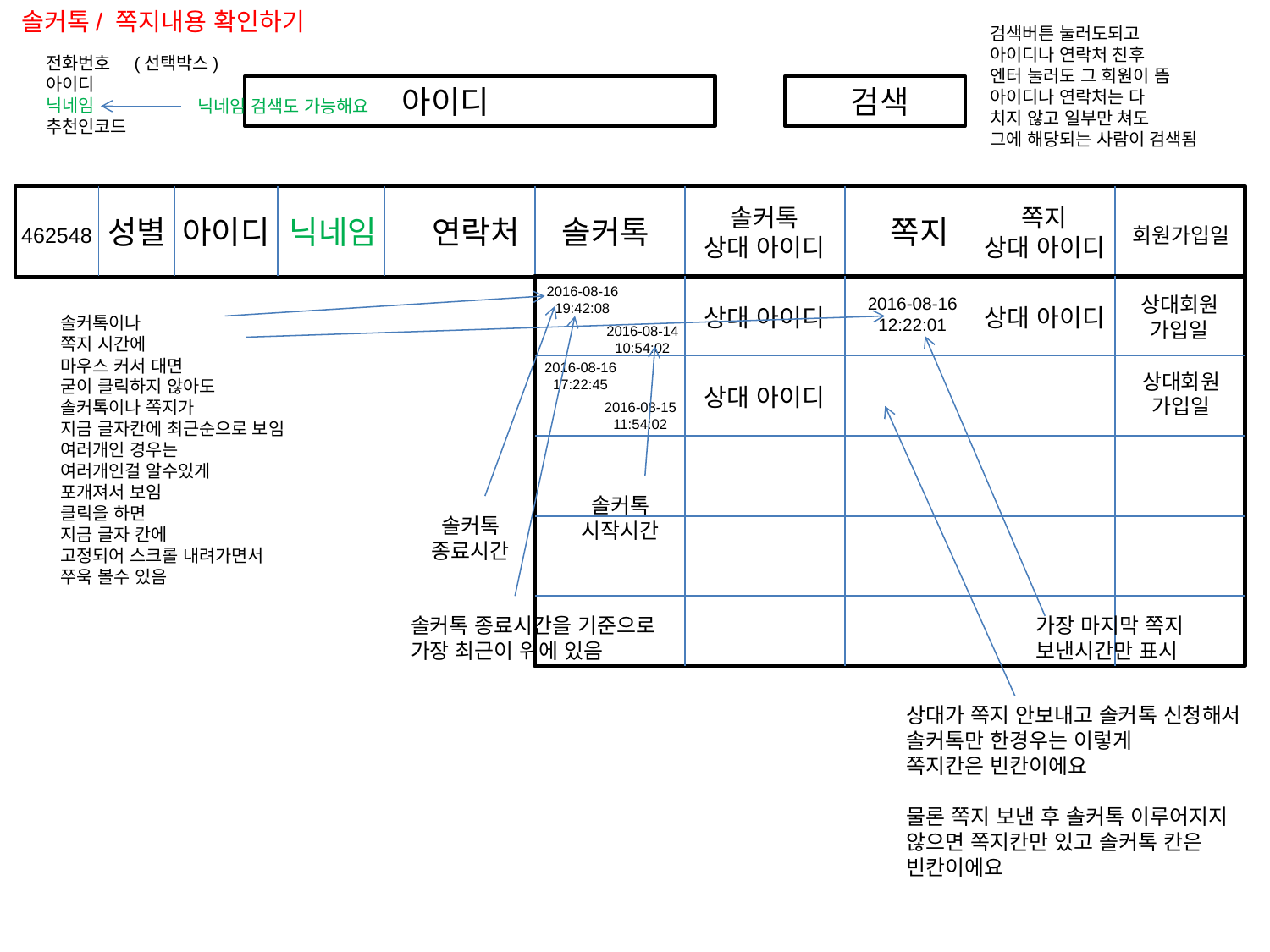

솔커톡/ 쪽지내용 확인하기
검색버튼 눌러도되고
아이디나 연락처 친후
엔터 눌러도 그 회원이 뜸
아이디나 연락처는 다
치지 않고 일부만 쳐도
그에 해당되는 사람이 검색됨
전화번호    (선택박스)
아이디
닉네임
추천인코드

아이디

검색
닉네임 검색도 가능해요

솔커톡
상대 아이디
쪽지
상대 아이디
성별
아이디
닉네임
연락처
솔커톡
쪽지
462548
회원가입일
2016-08-16
19:42:08

상대회원
가입일
2016-08-16
12:22:01
상대 아이디
상대 아이디
솔커톡이나
쪽지 시간에
마우스 커서 대면
굳이 클릭하지 않아도
솔커톡이나 쪽지가
지금 글자칸에 최근순으로 보임
여러개인 경우는
여러개인걸 알수있게
포개져서 보임
클릭을 하면
지금 글자 칸에
고정되어 스크롤 내려가면서
쭈욱 볼수 있음
2016-08-14
10:54:02
2016-08-16
17:22:45
상대회원
가입일
상대 아이디
2016-08-15
11:54:02
솔커톡
시작시간
솔커톡
종료시간
솔커톡 종료시간을 기준으로
가장 최근이 위에 있음
가장 마지막 쪽지
보낸시간만 표시
상대가 쪽지 안보내고 솔커톡 신청해서
솔커톡만 한경우는 이렇게
쪽지칸은 빈칸이에요

물론 쪽지 보낸 후 솔커톡 이루어지지
않으면 쪽지칸만 있고 솔커톡 칸은
빈칸이에요